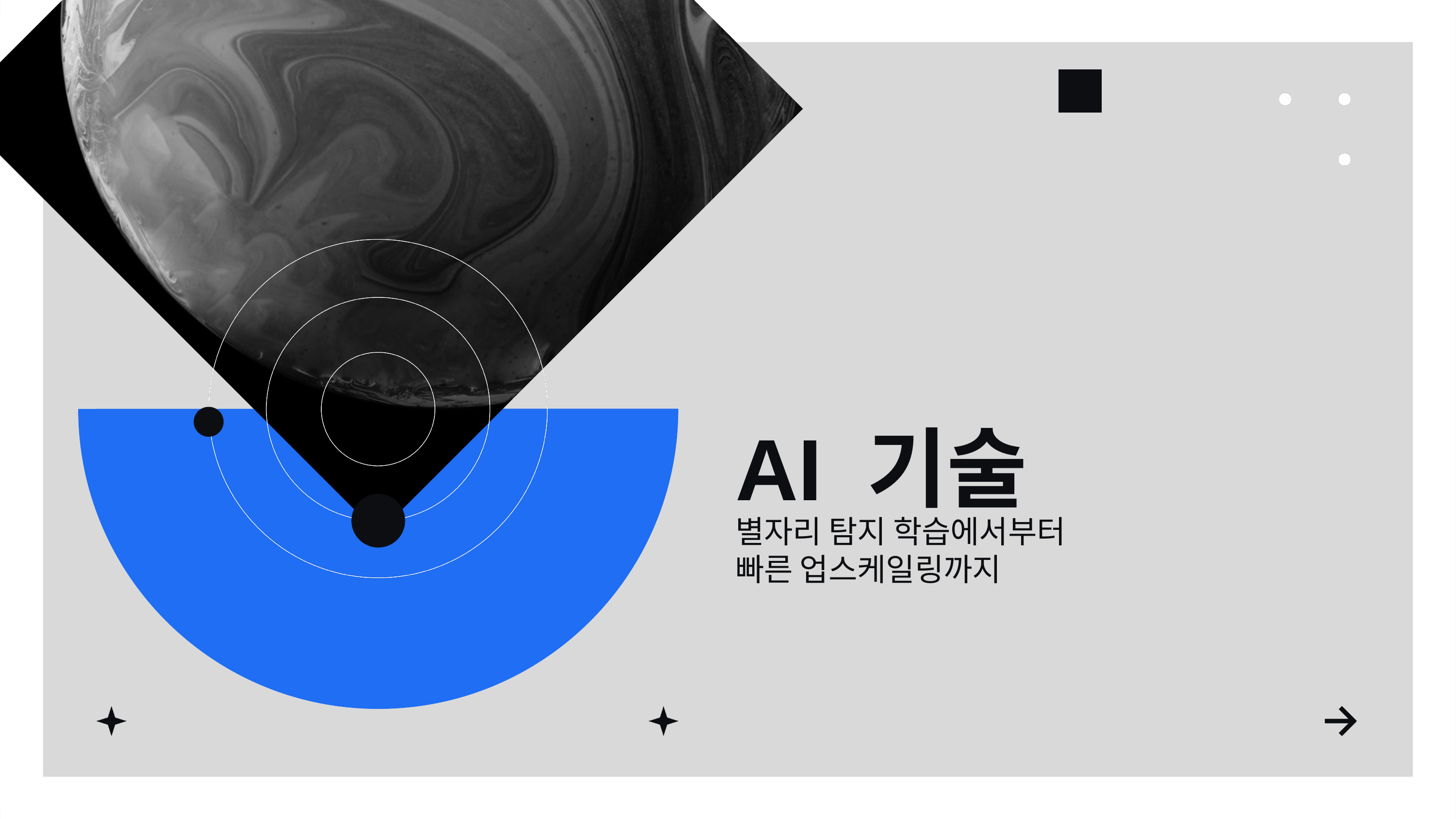

01

AI 기술

별자리 탐지 학습에서부터
빠른 업스케일링까지